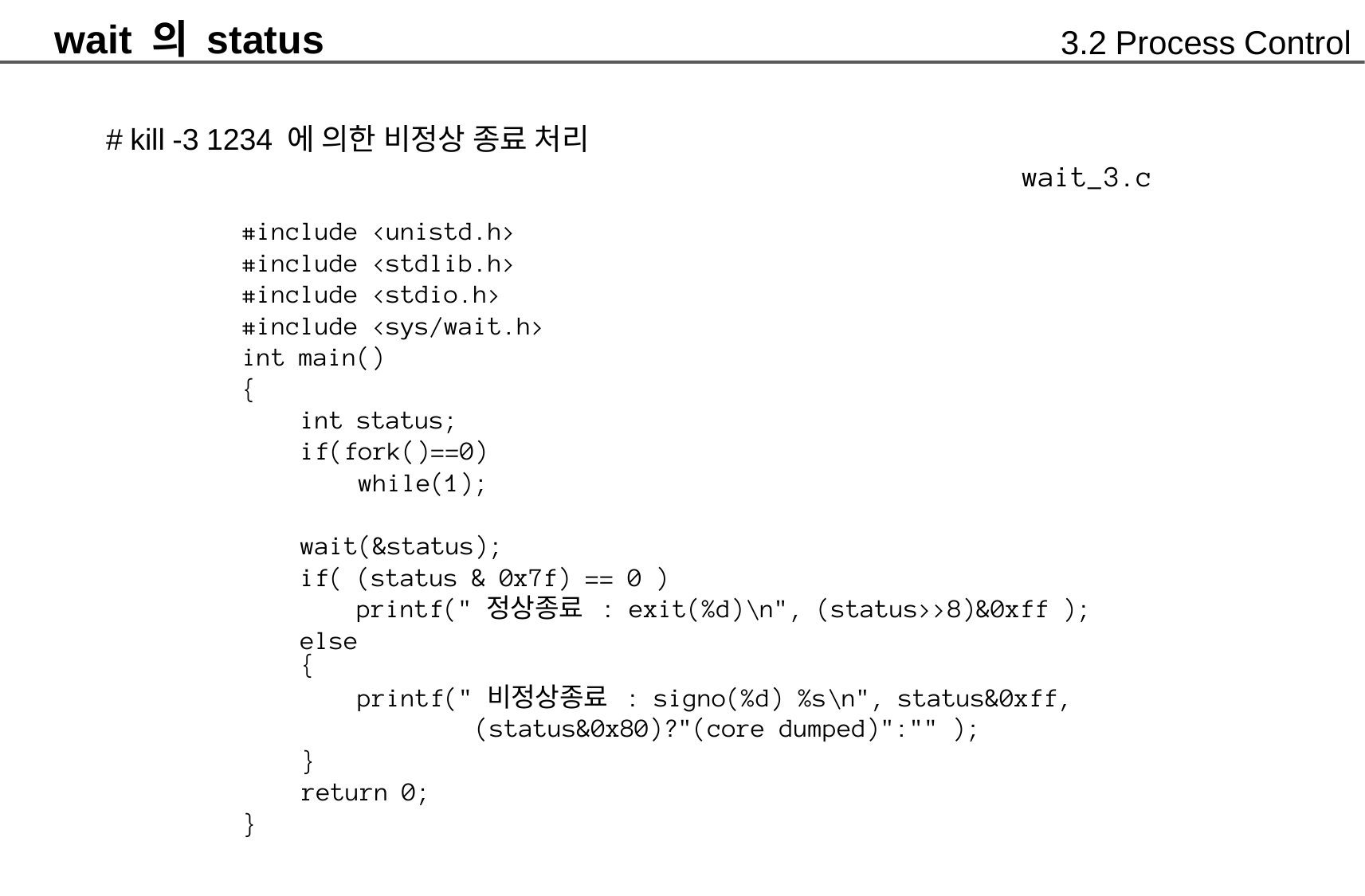

wait 의 status

	# kill -3 1234 에 의한 비정상 종료 처리
	3.2 Process Control

wait_3.c

#include  <unistd.h>
#include  <stdlib.h>
#include  <stdio.h>
#include  <sys/wait.h>
int  main()
{
	int  status;
	if(fork()==0)
			while(1);

	wait(&status);
	if(  (status  &  0x7f)  ==  0  )
		printf(" 정상종료  :  exit(%d)\n",  (status>>8)&0xff  );
	else
{
printf(" 비정상종료  :  signo(%d)  %s\n",  status&0xff,
	(status&0x80)?"(core  dumped)":""  );
}
return  0;
}